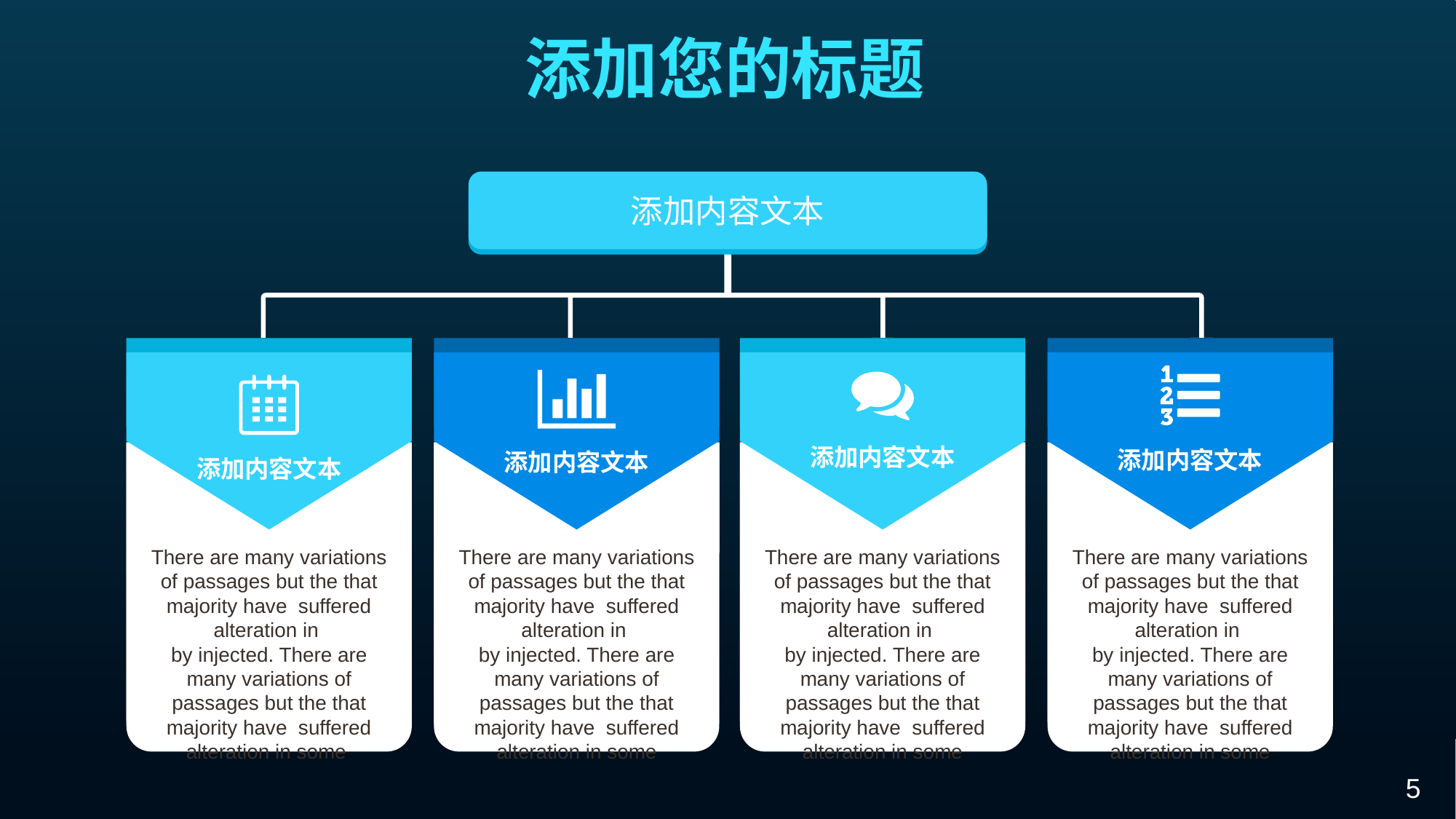

添加您的标题
添加内容文本

添加内容文本

添加内容文本

添加内容文本

添加内容文本

There are many variations of passages but the that majority have  suffered alteration in
by injected. There are many variations of passages but the that majority have  suffered alteration in some

There are many variations of passages but the that majority have  suffered alteration in
by injected. There are many variations of passages but the that majority have  suffered alteration in some

There are many variations of passages but the that majority have  suffered alteration in
by injected. There are many variations of passages but the that majority have  suffered alteration in some

There are many variations of passages but the that majority have  suffered alteration in
by injected. There are many variations of passages but the that majority have  suffered alteration in some
5